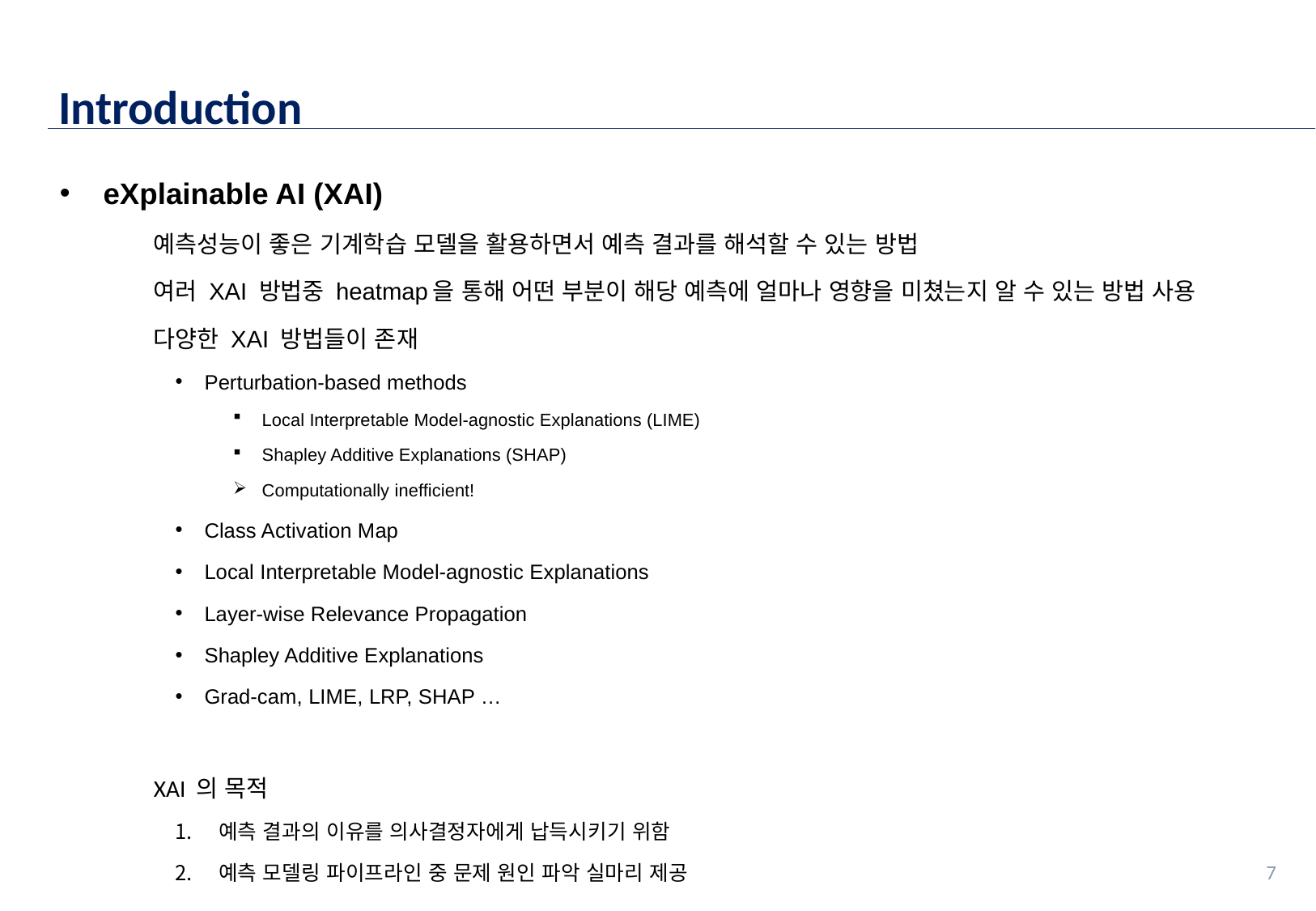

Introduction
eXplainable AI (XAI)
예측성능이 좋은 기계학습 모델을 활용하면서 예측 결과를 해석할 수 있는 방법
여러 XAI 방법중 heatmap을 통해 어떤 부분이 해당 예측에 얼마나 영향을 미쳤는지 알 수 있는 방법 사용
다양한 XAI 방법들이 존재
Perturbation-based methods
Local Interpretable Model-agnostic Explanations (LIME)
Shapley Additive Explanations (SHAP)
Computationally inefficient!
Class Activation Map
Local Interpretable Model-agnostic Explanations
Layer-wise Relevance Propagation
Shapley Additive Explanations
Grad-cam, LIME, LRP, SHAP …

XAI 의 목적
예측 결과의 이유를 의사결정자에게 납득시키기 위함
예측 모델링 파이프라인 중 문제 원인 파악 실마리 제공

7